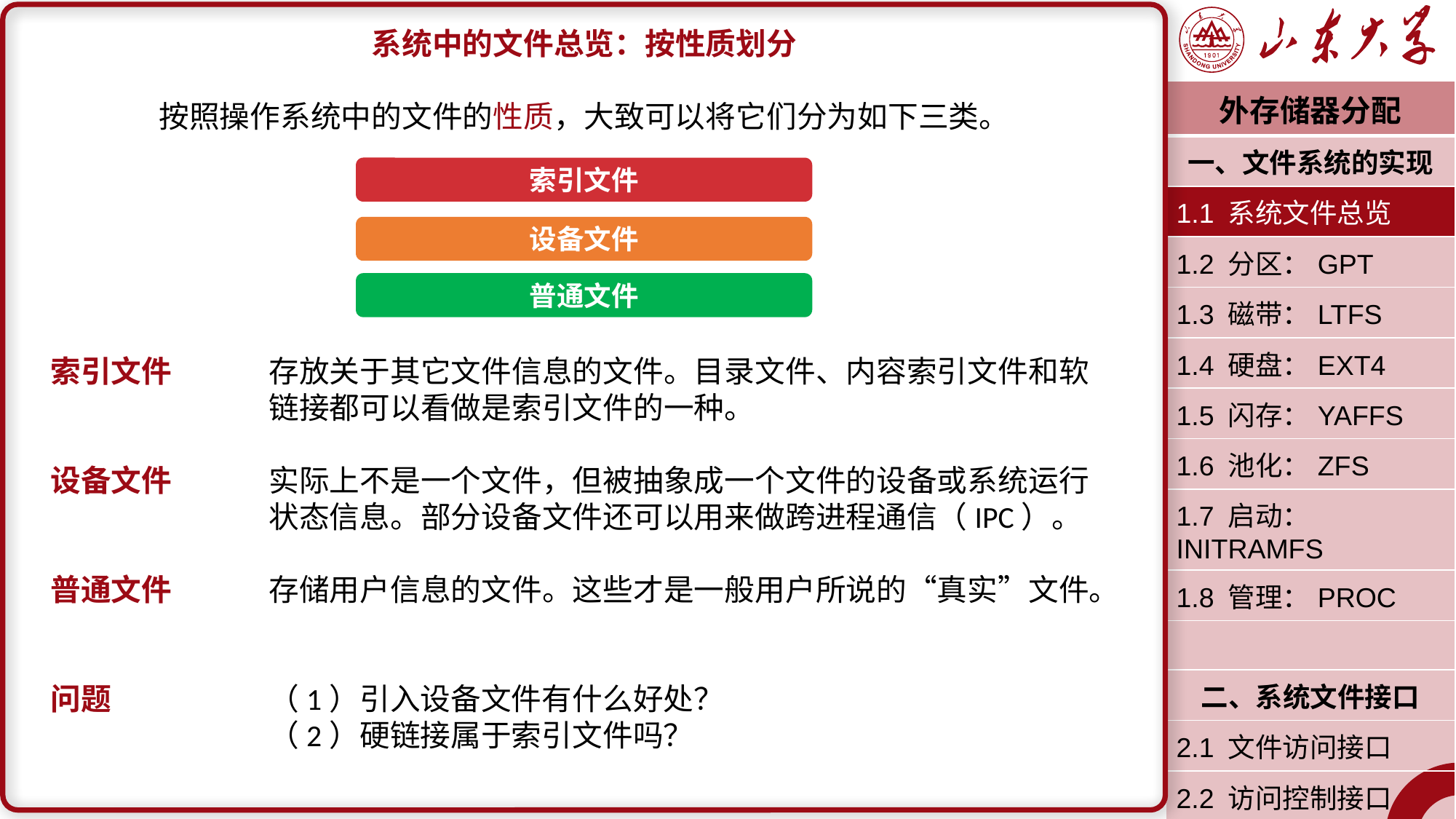

系统中的文件总览：按性质划分

按照操作系统中的文件的性质，大致可以将它们分为如下三类。

索引文件	存放关于其它文件信息的文件。目录文件、内容索引文件和软		链接都可以看做是索引文件的一种。

设备文件	实际上不是一个文件，但被抽象成一个文件的设备或系统运行		状态信息。部分设备文件还可以用来做跨进程通信（IPC）。

普通文件	存储用户信息的文件。这些才是一般用户所说的“真实”文件。

问题		（1）引入设备文件有什么好处？
		（2）硬链接属于索引文件吗？
| 外存储器分配 |
| --- |
| 一、文件系统的实现 |
| 1.1 系统文件总览 |
| 1.2 分区：GPT |
| 1.3 磁带：LTFS |
| 1.4 硬盘：EXT4 |
| 1.5 闪存：YAFFS |
| 1.6 池化：ZFS |
| 1.7 启动：INITRAMFS |
| 1.8 管理：PROC |
|  |
| 二、系统文件接口 |
| 2.1 文件访问接口 |
| 2.2 访问控制接口 |
| 潘润宇 2023.04 |
索引文件
设备文件
普通文件